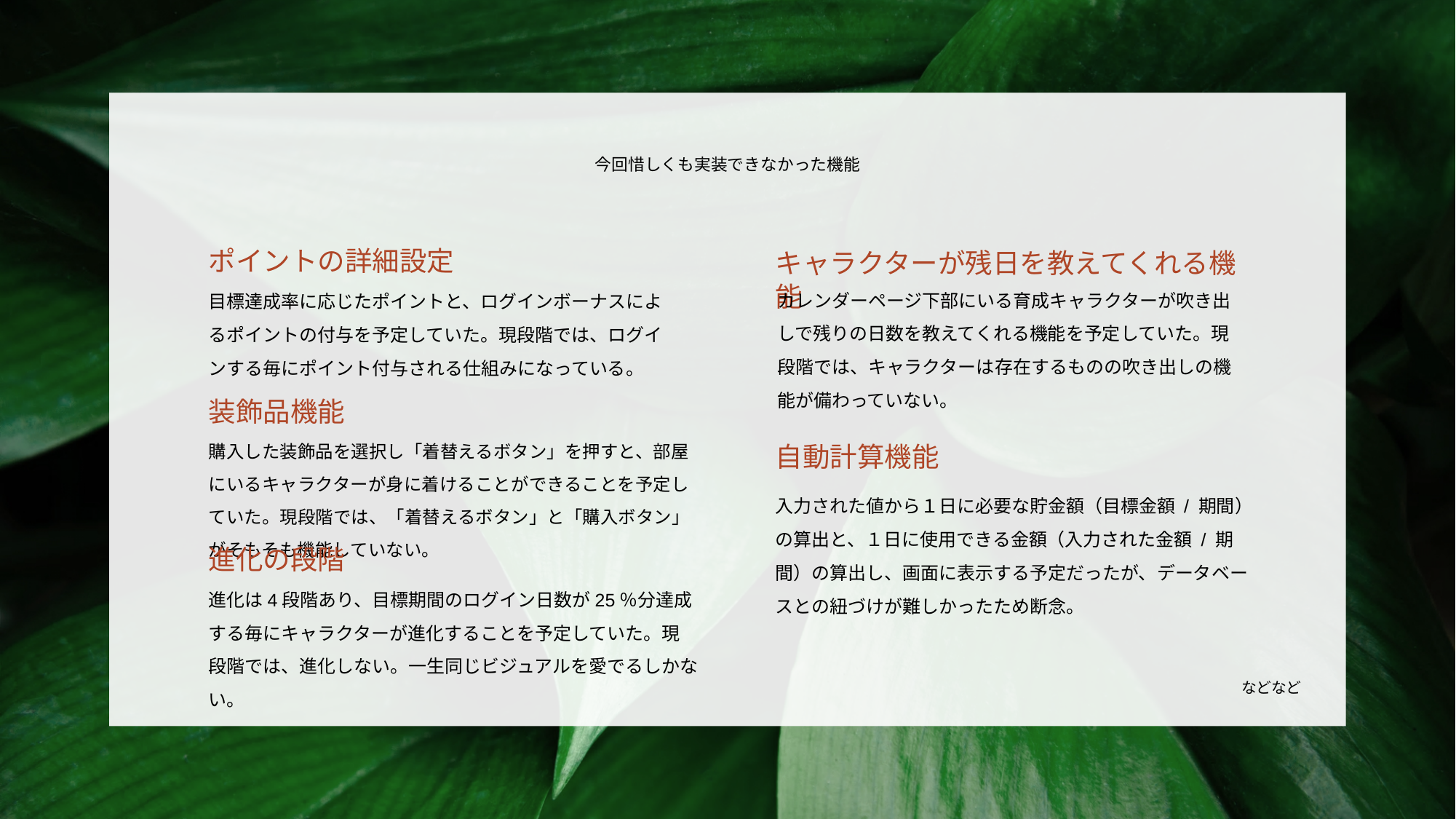

# 今回惜しくも実装できなかった機能
ポイントの詳細設定
キャラクターが残日を教えてくれる機能
カレンダーページ下部にいる育成キャラクターが吹き出しで残りの日数を教えてくれる機能を予定していた。現段階では、キャラクターは存在するものの吹き出しの機能が備わっていない。
目標達成率に応じたポイントと、ログインボーナスによるポイントの付与を予定していた。現段階では、ログインする毎にポイント付与される仕組みになっている。
装飾品機能
購入した装飾品を選択し「着替えるボタン」を押すと、部屋にいるキャラクターが身に着けることができることを予定していた。現段階では、「着替えるボタン」と「購入ボタン」がそもそも機能していない。
自動計算機能
入力された値から１日に必要な貯金額（目標金額 / 期間）の算出と、１日に使用できる金額（入力された金額 / 期間）の算出し、画面に表示する予定だったが、データベースとの紐づけが難しかったため断念。
進化の段階
進化は4段階あり、目標期間のログイン日数が25％分達成する毎にキャラクターが進化することを予定していた。現段階では、進化しない。一生同じビジュアルを愛でるしかない。
などなど